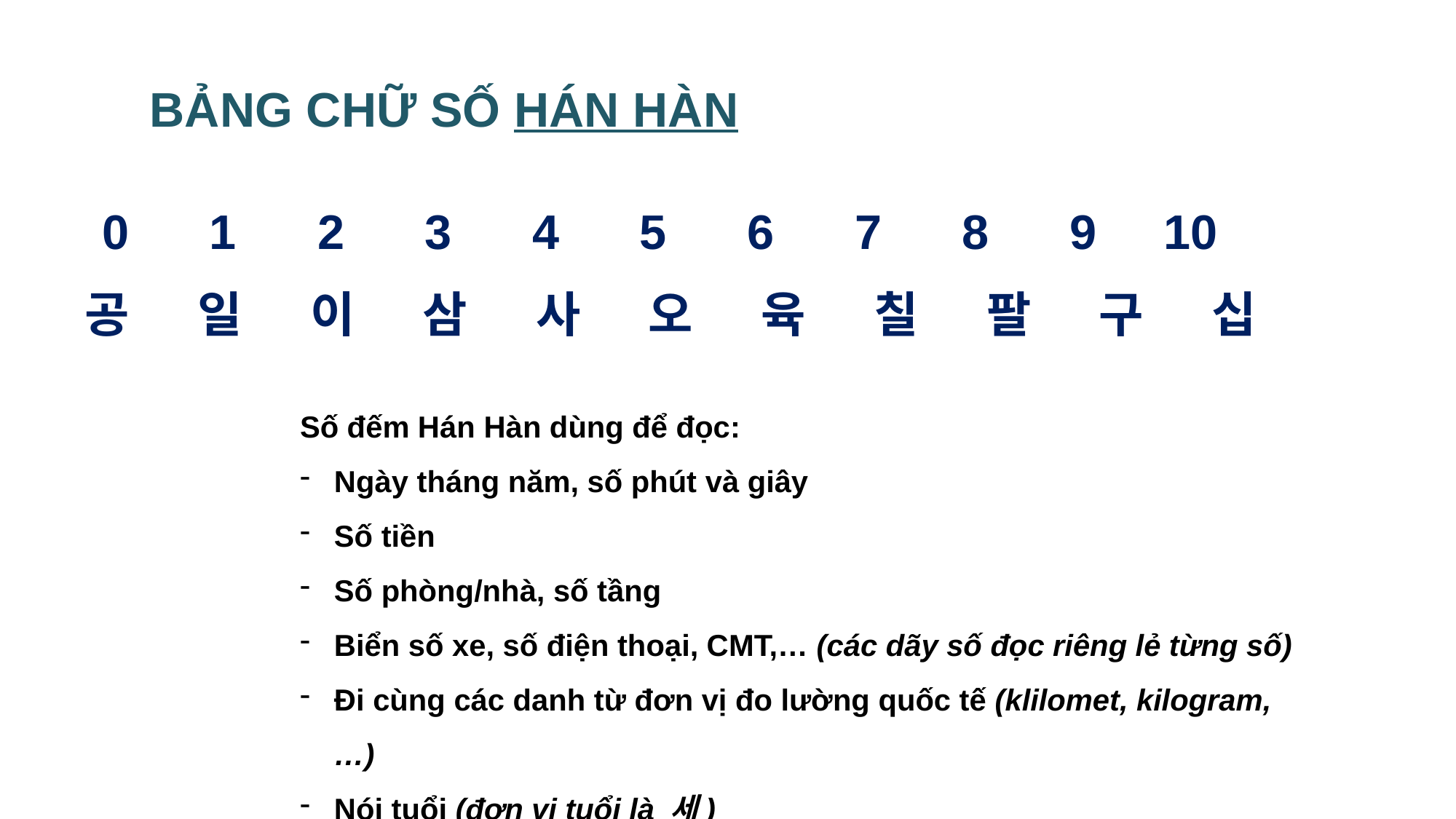

BẢNG CHỮ SỐ HÁN HÀN
0      1      2      3      4      5      6      7      8      9     10
공     일     이     삼     사     오     육     칠     팔     구     십
Số đếm Hán Hàn dùng để đọc:
Ngày tháng năm, số phút và giây
Số tiền
Số phòng/nhà, số tầng
Biển số xe, số điện thoại, CMT,… (các dãy số đọc riêng lẻ từng số)
Đi cùng các danh từ đơn vị đo lường quốc tế (klilomet, kilogram,…)
Nói tuổi (đơn vị tuổi là 세)